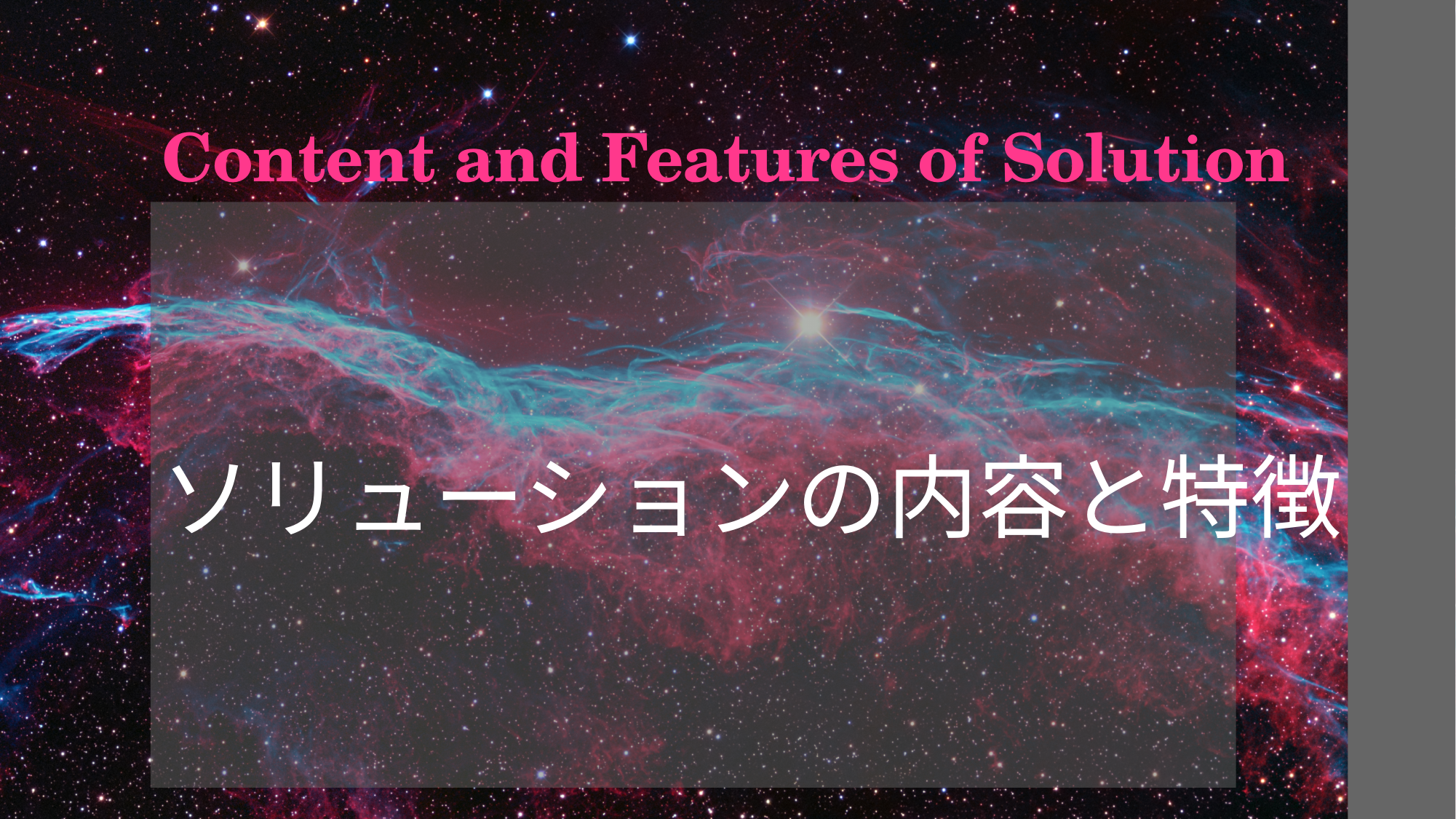

# Content and Features of Solution
ソリューションの内容と特徴